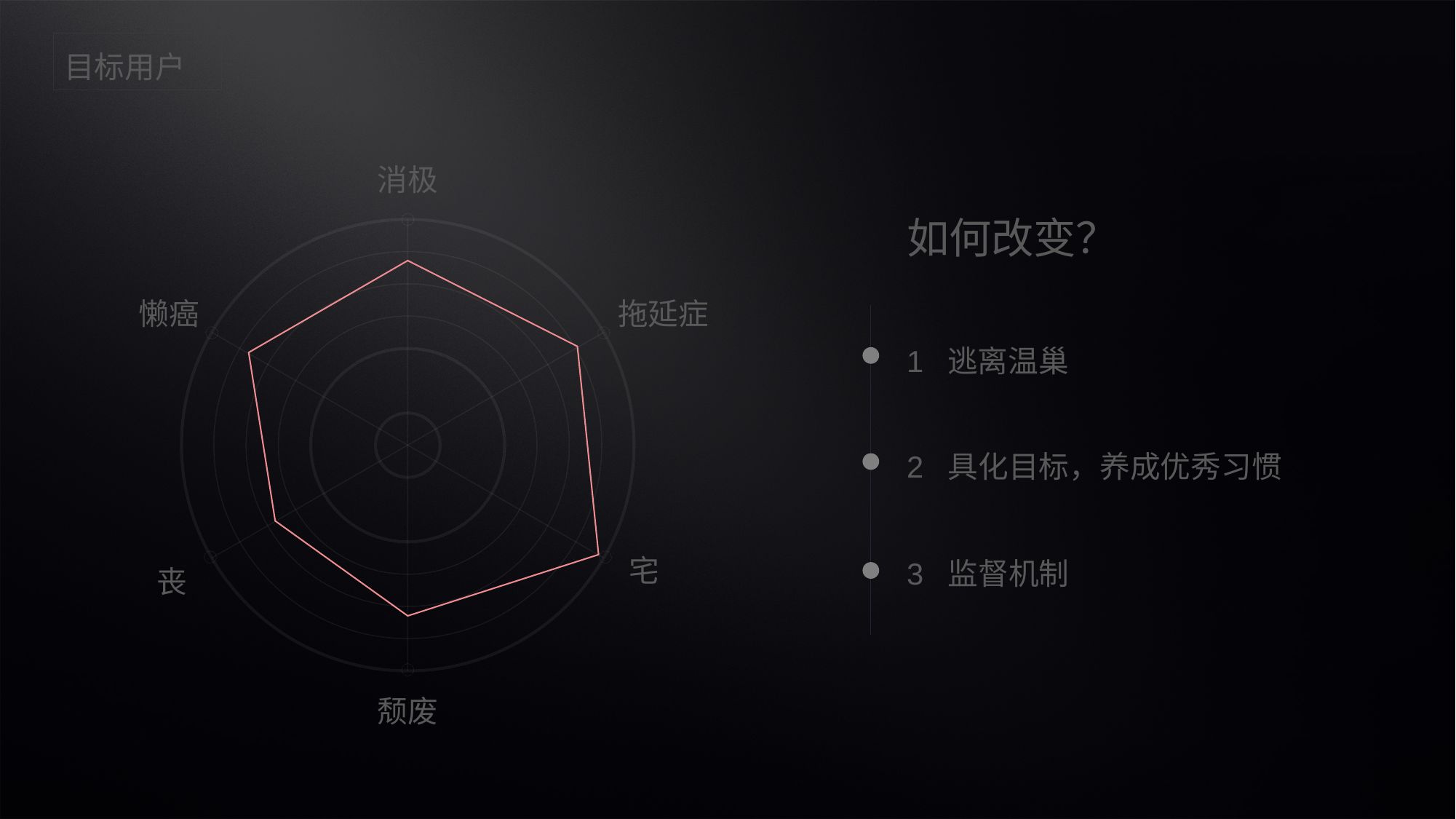

目标用户
消极

### Chart

| Category | 系列 1 |
|---|---|
| A | 30.0 |
| B | 32.0 |
| C | 36.0 |
| D | 28.0 |
| E | 25.0 |
| F | 30.0 |
如何改变？

懒癌
拖延症
1  逃离温巢

2  具化目标，养成优秀习惯

3  监督机制
宅
丧

颓废